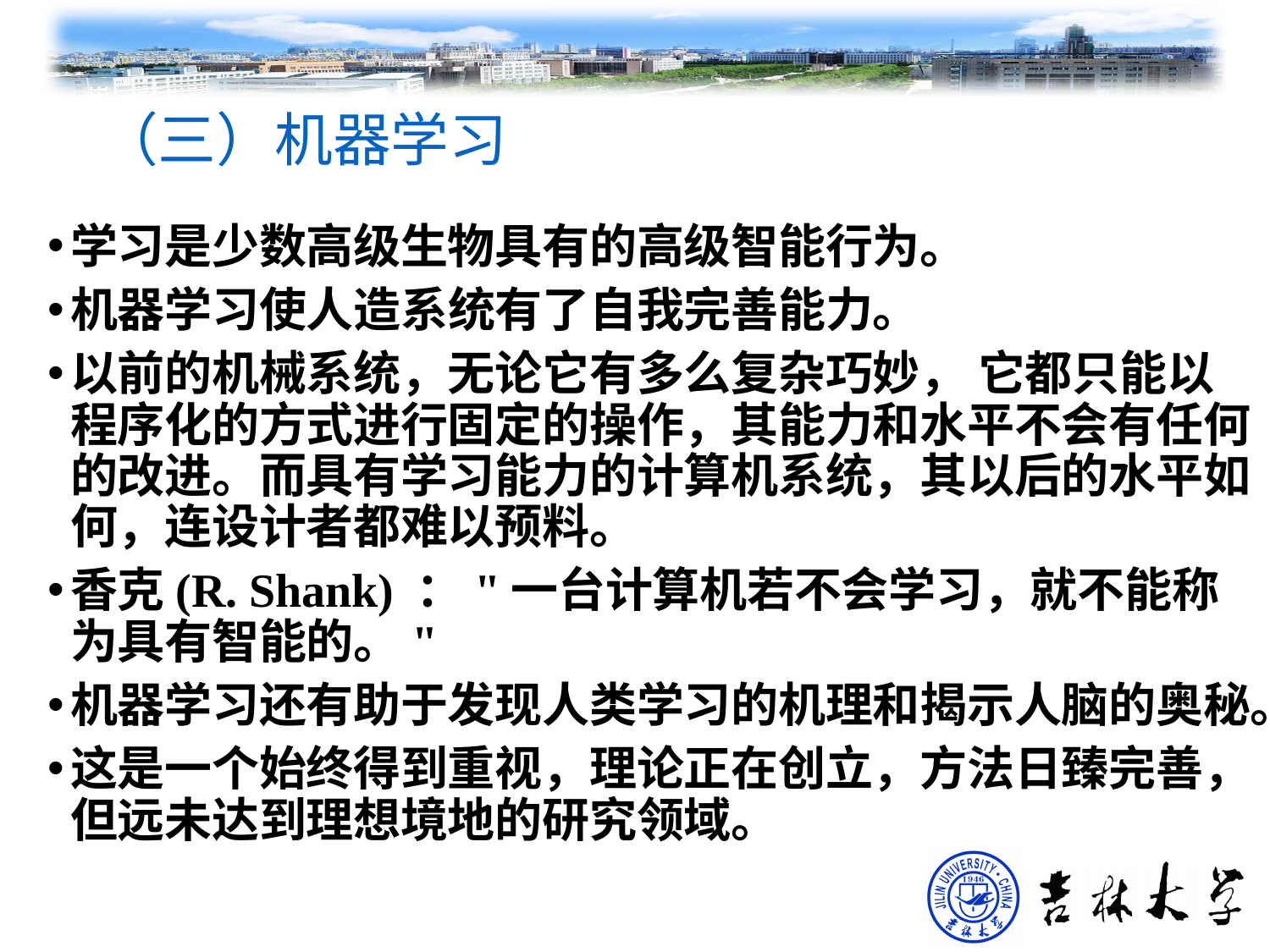

# （三）机器学习
学习是少数高级生物具有的高级智能行为。
机器学习使人造系统有了自我完善能力。
以前的机械系统，无论它有多么复杂巧妙， 它都只能以程序化的方式进行固定的操作，其能力和水平不会有任何的改进。而具有学习能力的计算机系统，其以后的水平如何，连设计者都难以预料。
香克(R. Shank) ："一台计算机若不会学习，就不能称为具有智能的。"
机器学习还有助于发现人类学习的机理和揭示人脑的奥秘。
这是一个始终得到重视，理论正在创立，方法日臻完善，但远未达到理想境地的研究领域。